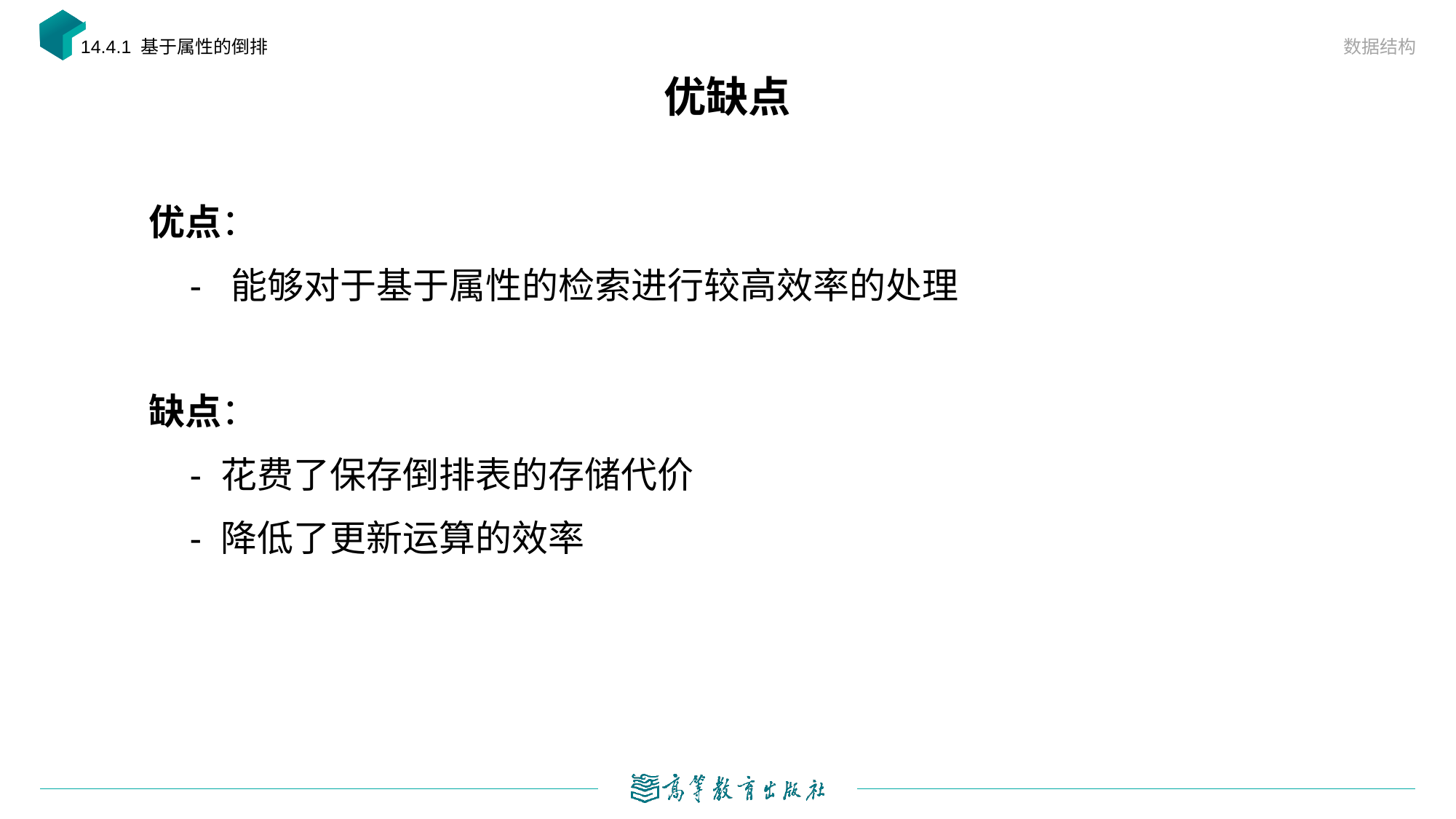

数据结构
14.4.1 基于属性的倒排
# 优缺点
优点：
    -  能够对于基于属性的检索进行较高效率的处理

缺点：
    - 花费了保存倒排表的存储代价
    - 降低了更新运算的效率